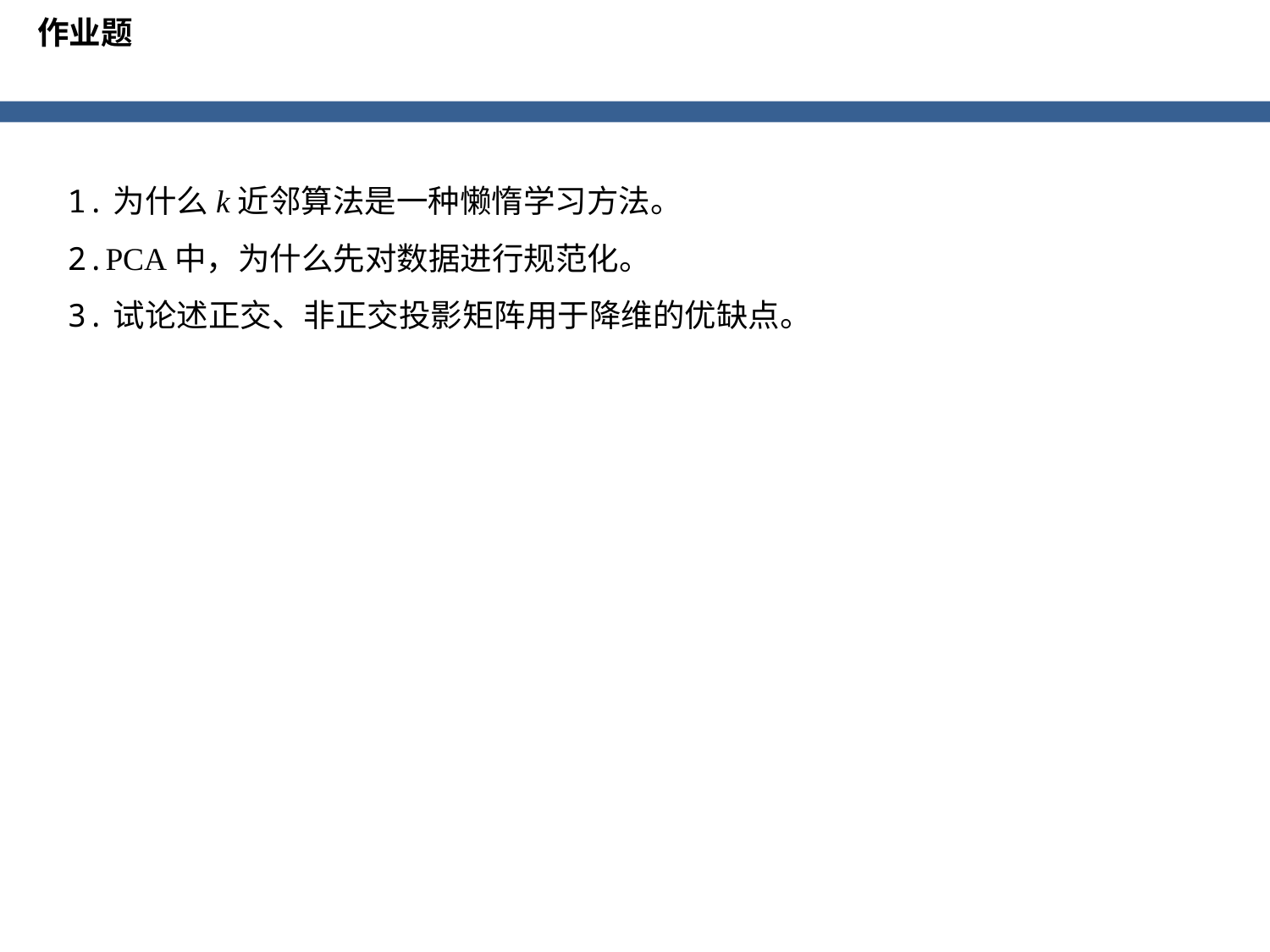

作业题
1.为什么k近邻算法是一种懒惰学习方法。
2.PCA中，为什么先对数据进行规范化。
3.试论述正交、非正交投影矩阵用于降维的优缺点。